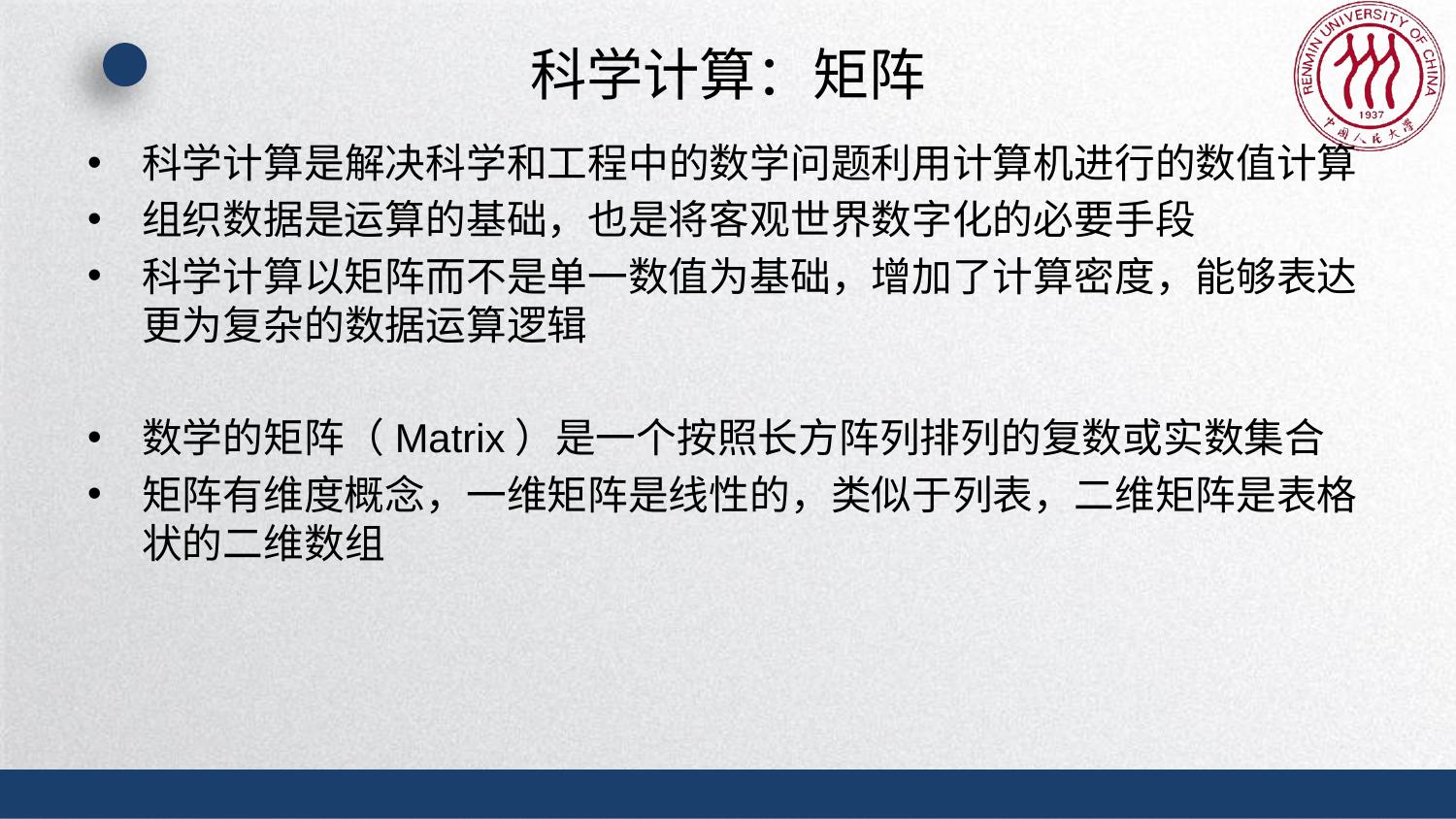

# 科学计算：矩阵
科学计算是解决科学和工程中的数学问题利用计算机进行的数值计算
组织数据是运算的基础，也是将客观世界数字化的必要手段
科学计算以矩阵而不是单一数值为基础，增加了计算密度，能够表达更为复杂的数据运算逻辑

数学的矩阵（Matrix）是一个按照长方阵列排列的复数或实数集合
矩阵有维度概念，一维矩阵是线性的，类似于列表，二维矩阵是表格状的二维数组